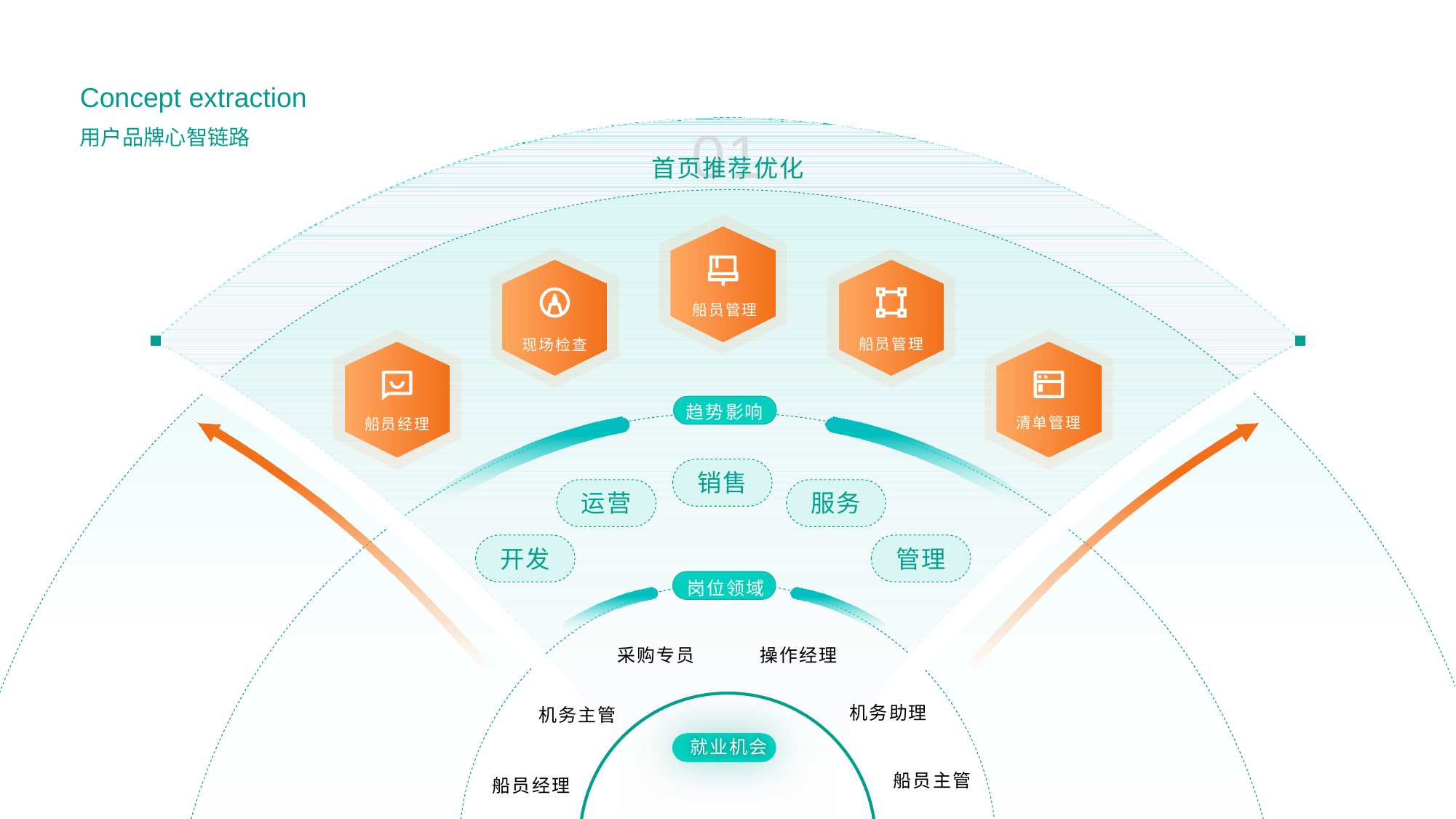

Concept extraction
01

用户品牌心智链路
首页推荐优化
·

船员管理

船员管理

现场检查

趋势影响

清单管理
船员经理

销售

运营
服务

开发
管理
岗位领域

操作经理
采购专员

机务助理
机务主管
就业机会

船员主管
船员经理